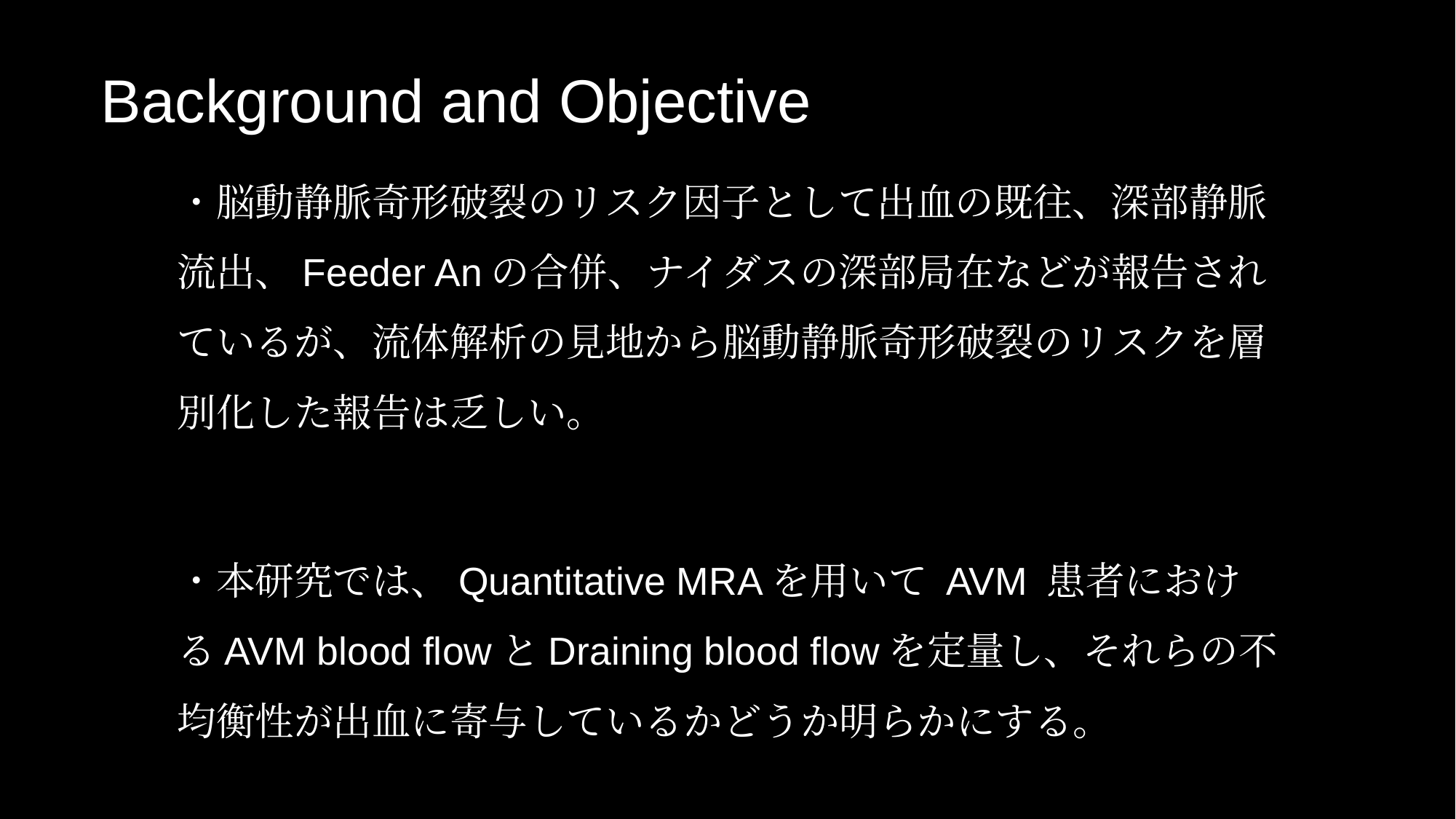

# Background and Objective
・脳動静脈奇形破裂のリスク因子として出血の既往、深部静脈流出、Feeder Anの合併、ナイダスの深部局在などが報告されているが、流体解析の見地から脳動静脈奇形破裂のリスクを層別化した報告は乏しい。

・本研究では、Quantitative MRAを用いて AVM 患者におけるAVM blood flowとDraining blood flowを定量し、それらの不均衡性が出血に寄与しているかどうか明らかにする。